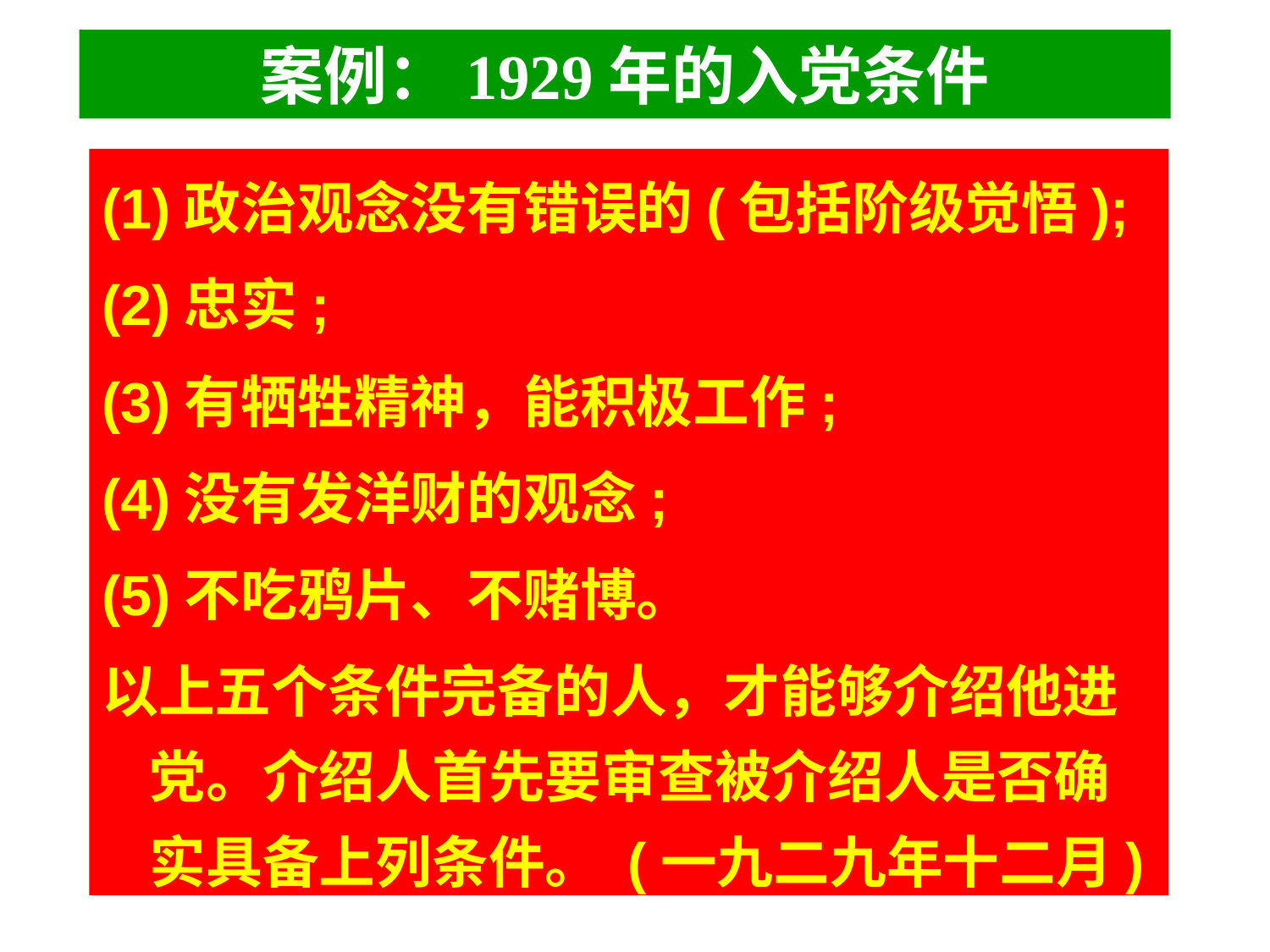

案例：1929年的入党条件
(1)政治观念没有错误的(包括阶级觉悟);
(2)忠实;
(3)有牺牲精神，能积极工作;
(4)没有发洋财的观念;
(5)不吃鸦片、不赌博。
以上五个条件完备的人，才能够介绍他进党。介绍人首先要审查被介绍人是否确实具备上列条件。 (一九二九年十二月)